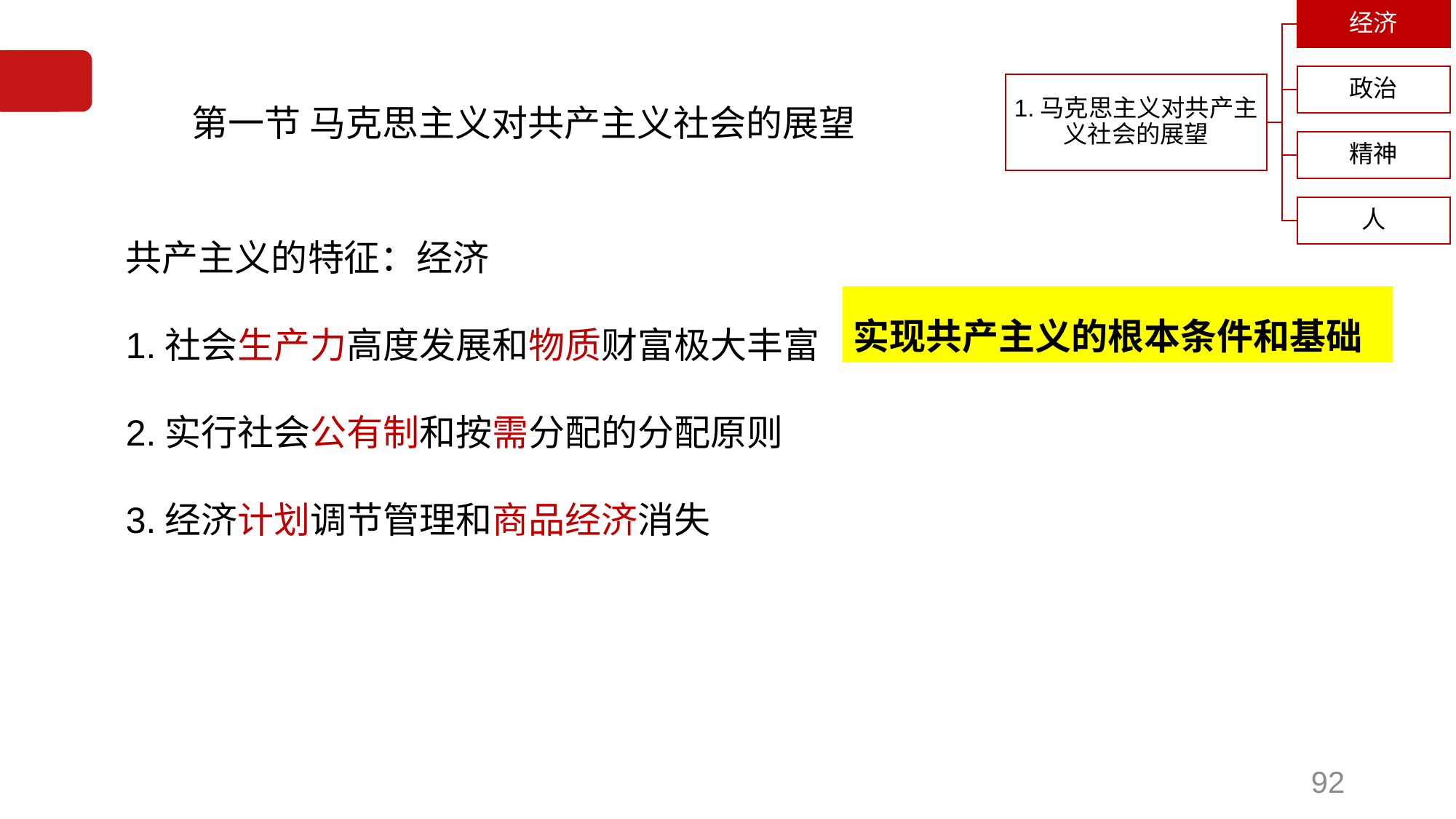

1.马克思主义对共产主义社会的展望
经济
政治
精神
人
# 第一节 马克思主义对共产主义社会的展望
共产主义的特征：经济
1.社会生产力高度发展和物质财富极大丰富
2.实行社会公有制和按需分配的分配原则
3.经济计划调节管理和商品经济消失

实现共产主义的根本条件和基础
92